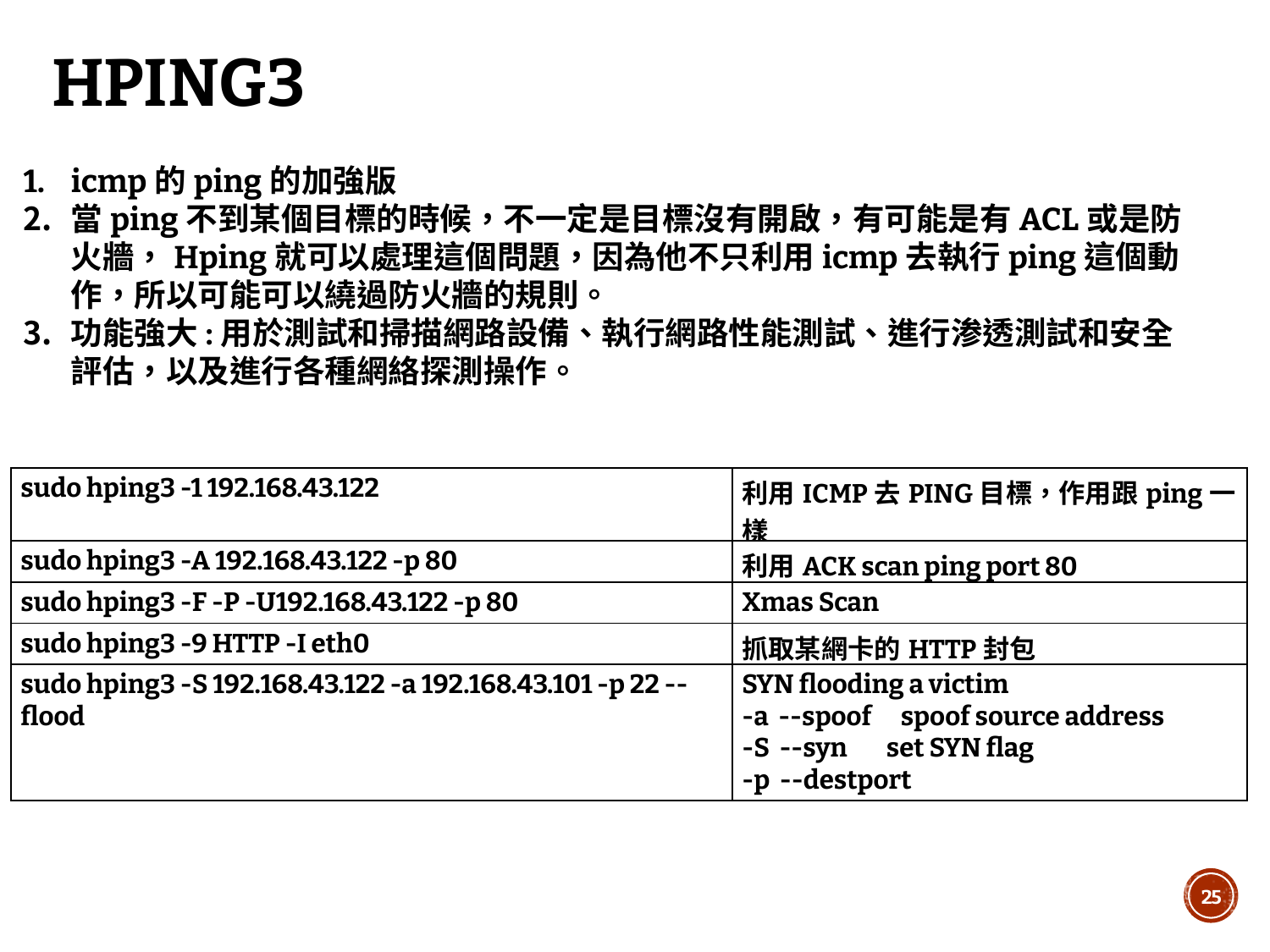

# Hping3
icmp的ping的加強版
當ping不到某個目標的時候，不一定是目標沒有開啟，有可能是有ACL或是防火牆，Hping就可以處理這個問題，因為他不只利用icmp去執行ping這個動作，所以可能可以繞過防火牆的規則。
功能強大:用於測試和掃描網路設備、執行網路性能測試、進行渗透測試和安全評估，以及進行各種網絡探測操作。
| sudo hping3 -1 192.168.43.122 | 利用ICMP去PING目標，作用跟ping一樣 |
| --- | --- |
| sudo hping3 -A 192.168.43.122 -p 80 | 利用ACK scan ping port 80 |
| sudo hping3 -F -P -U192.168.43.122 -p 80 | Xmas Scan |
| sudo hping3 -9 HTTP -I eth0 | 抓取某網卡的HTTP封包 |
| sudo hping3 -S 192.168.43.122 -a 192.168.43.101 -p 22 --flood | SYN flooding a victim -a --spoof spoof source address -S --syn set SYN flag -p --destport |
25